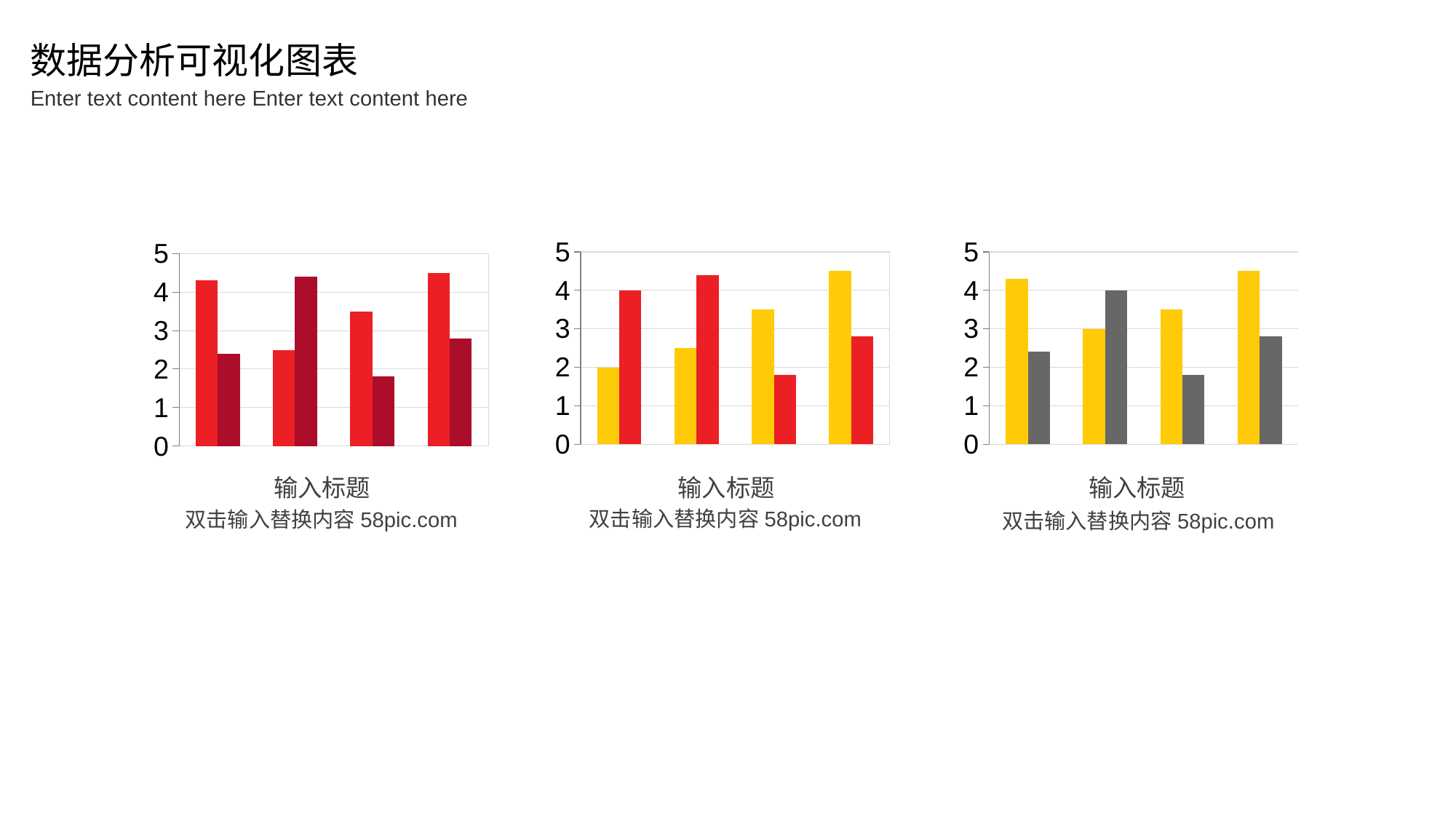

数据分析可视化图表
Enter text content here Enter text content here

### Chart

| Category |  |  |
|---|---|---|

### Chart

| Category |  |  |
|---|---|---|

### Chart

| Category |  |  |
|---|---|---|
输入标题
双击输入替换内容58pic.com
输入标题
双击输入替换内容58pic.com
输入标题
双击输入替换内容58pic.com